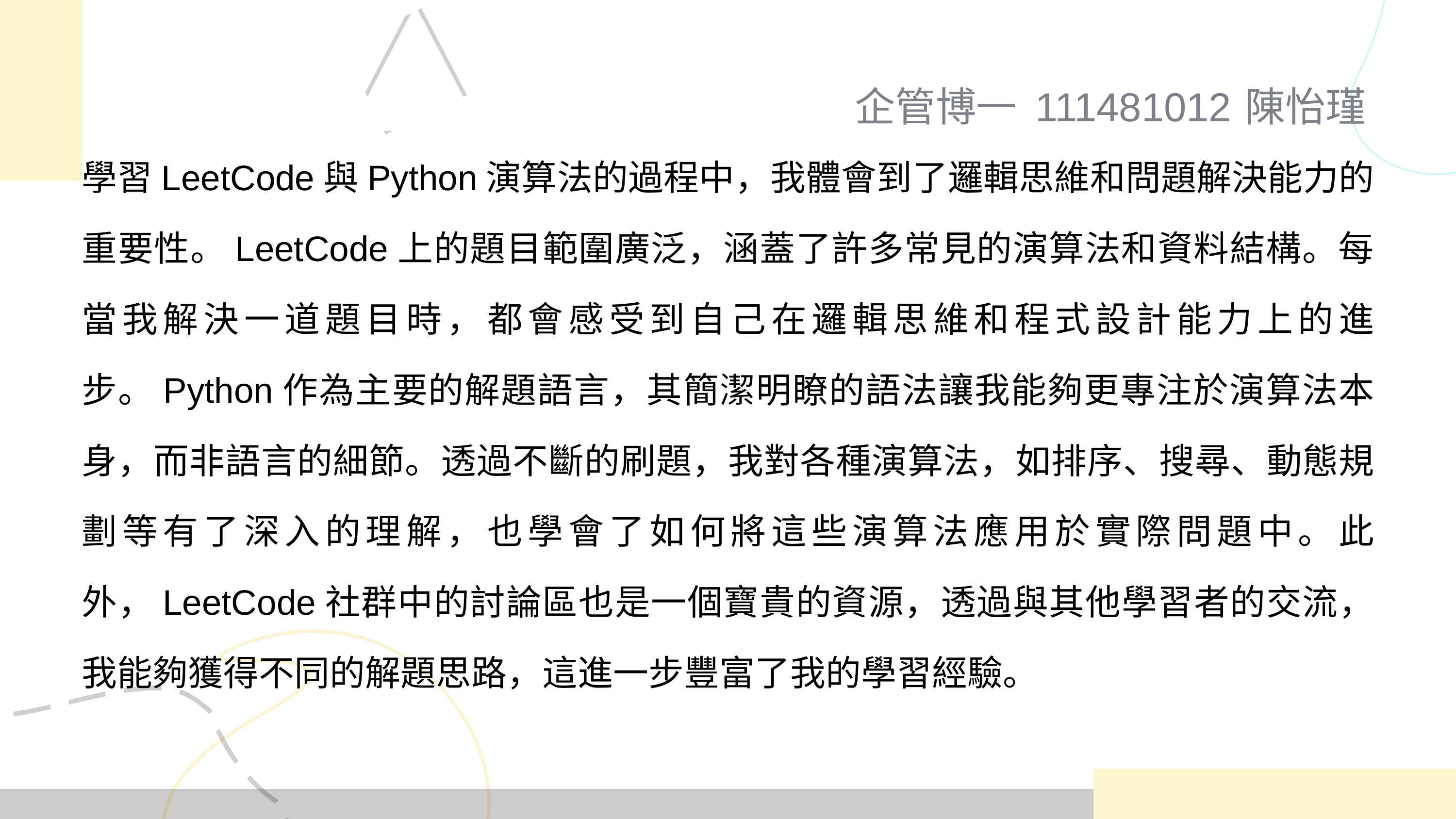

企管博一 111481012
陳怡瑾
學習LeetCode與Python演算法的過程中，我體會到了邏輯思維和問題解決能力的重要性。LeetCode上的題目範圍廣泛，涵蓋了許多常見的演算法和資料結構。每當我解決一道題目時，都會感受到自己在邏輯思維和程式設計能力上的進步。Python作為主要的解題語言，其簡潔明瞭的語法讓我能夠更專注於演算法本身，而非語言的細節。透過不斷的刷題，我對各種演算法，如排序、搜尋、動態規劃等有了深入的理解，也學會了如何將這些演算法應用於實際問題中。此外，LeetCode社群中的討論區也是一個寶貴的資源，透過與其他學習者的交流，我能夠獲得不同的解題思路，這進一步豐富了我的學習經驗。